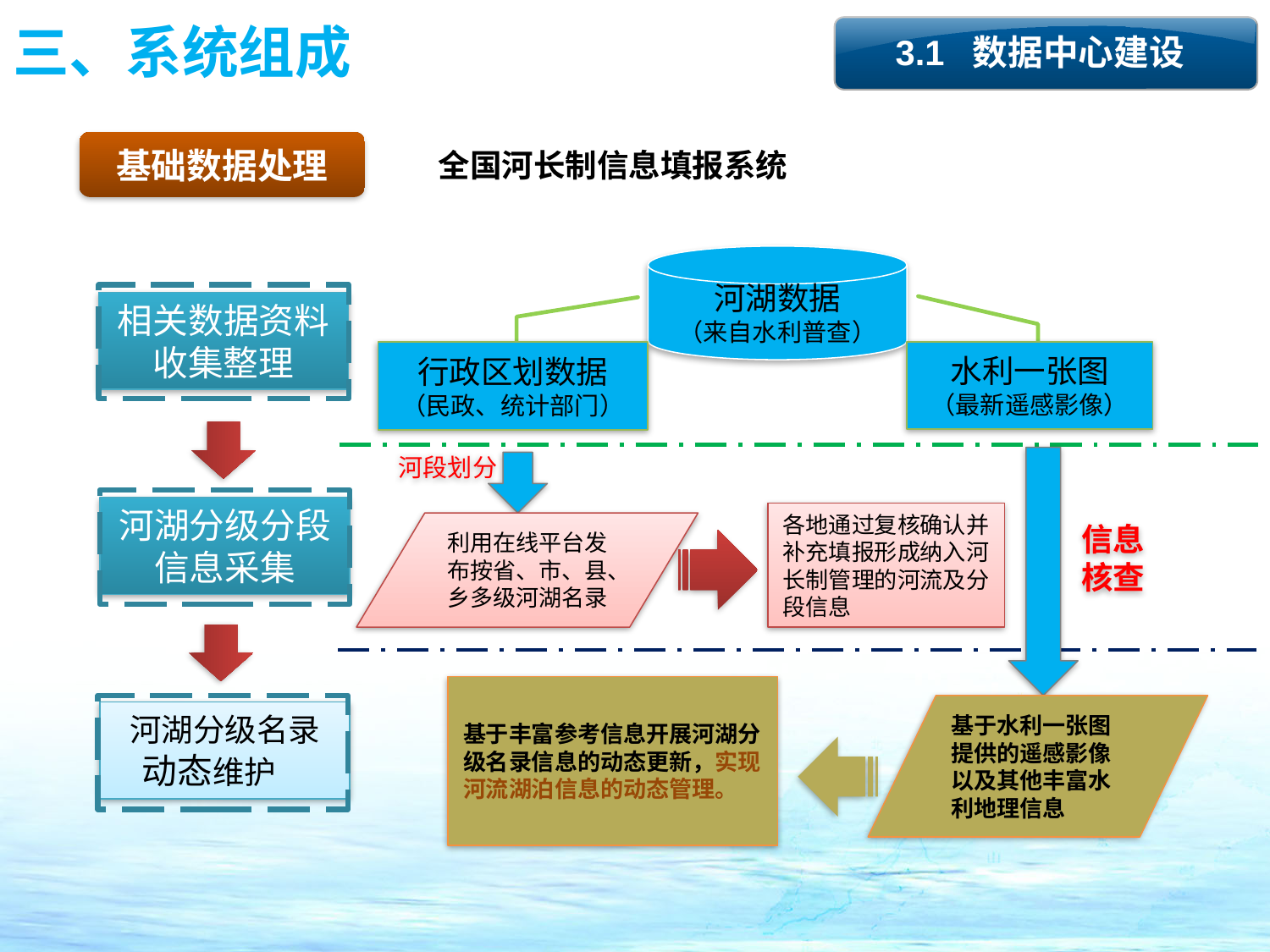

三、系统组成

3.1  数据中心建设
基础数据处理
全国河长制信息填报系统
河湖数据
（来自水利普查）

相关数据资料收集整理
行政区划数据
（民政、统计部门）
水利一张图
（最新遥感影像）

河段划分

河湖分级分段信息采集
各地通过复核确认并补充填报形成纳入河长制管理的河流及分段信息
利用在线平台发布按省、市、县、乡多级河湖名录
信息核查

基于丰富参考信息开展河湖分级名录信息的动态更新，实现河流湖泊信息的动态管理。

基于水利一张图提供的遥感影像以及其他丰富水利地理信息
河湖分级名录动态维护